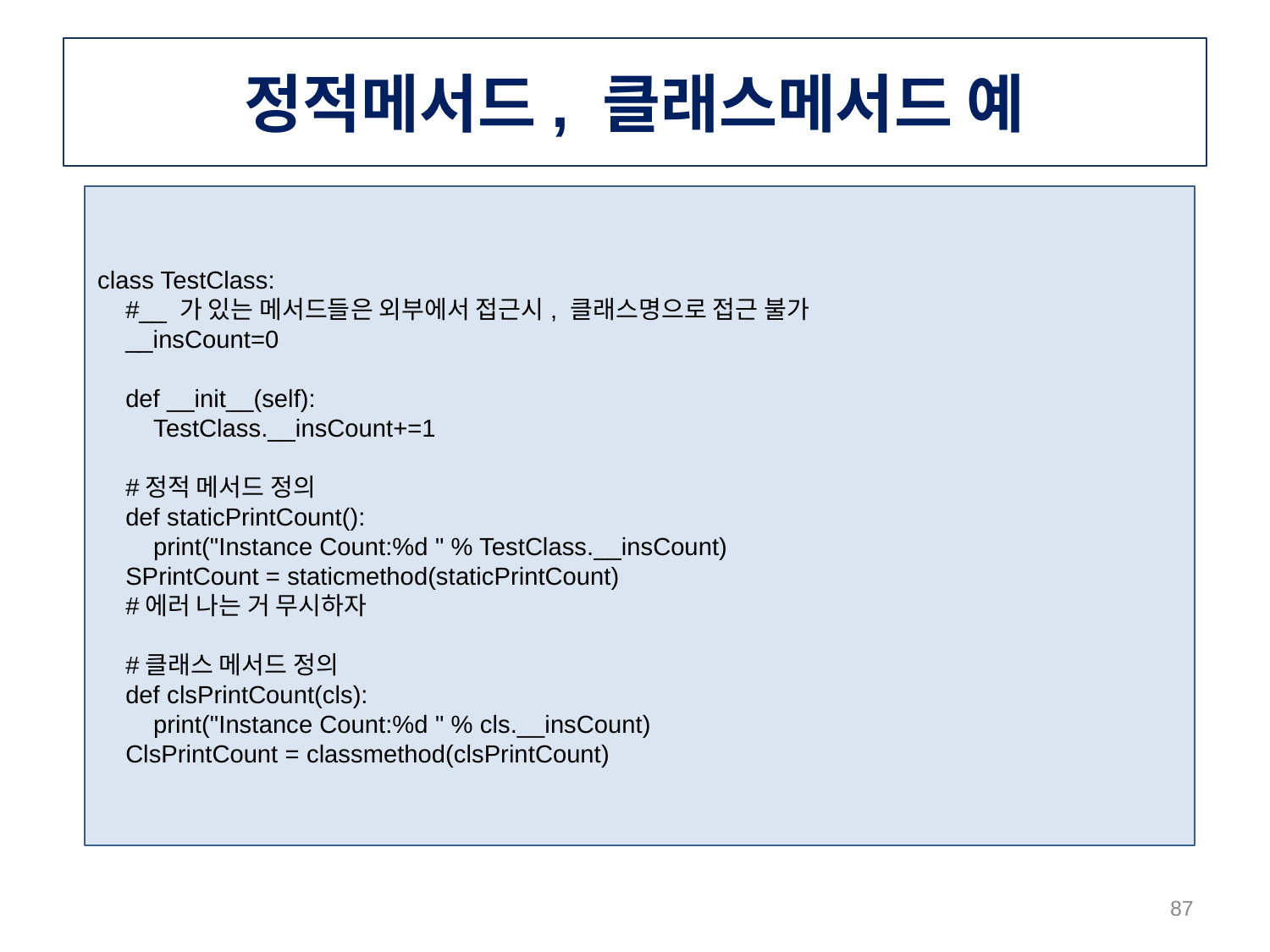

# 정적메서드, 클래스메서드 예

class TestClass:
    #__ 가 있는 메서드들은 외부에서 접근시, 클래스명으로 접근 불가
    __insCount=0

    def __init__(self):
        TestClass.__insCount+=1

    #정적 메서드 정의
    def staticPrintCount():
        print("Instance Count:%d " % TestClass.__insCount)
    SPrintCount = staticmethod(staticPrintCount)
    #에러 나는 거 무시하자

    #클래스 메서드 정의
    def clsPrintCount(cls):
        print("Instance Count:%d " % cls.__insCount)
    ClsPrintCount = classmethod(clsPrintCount)
87